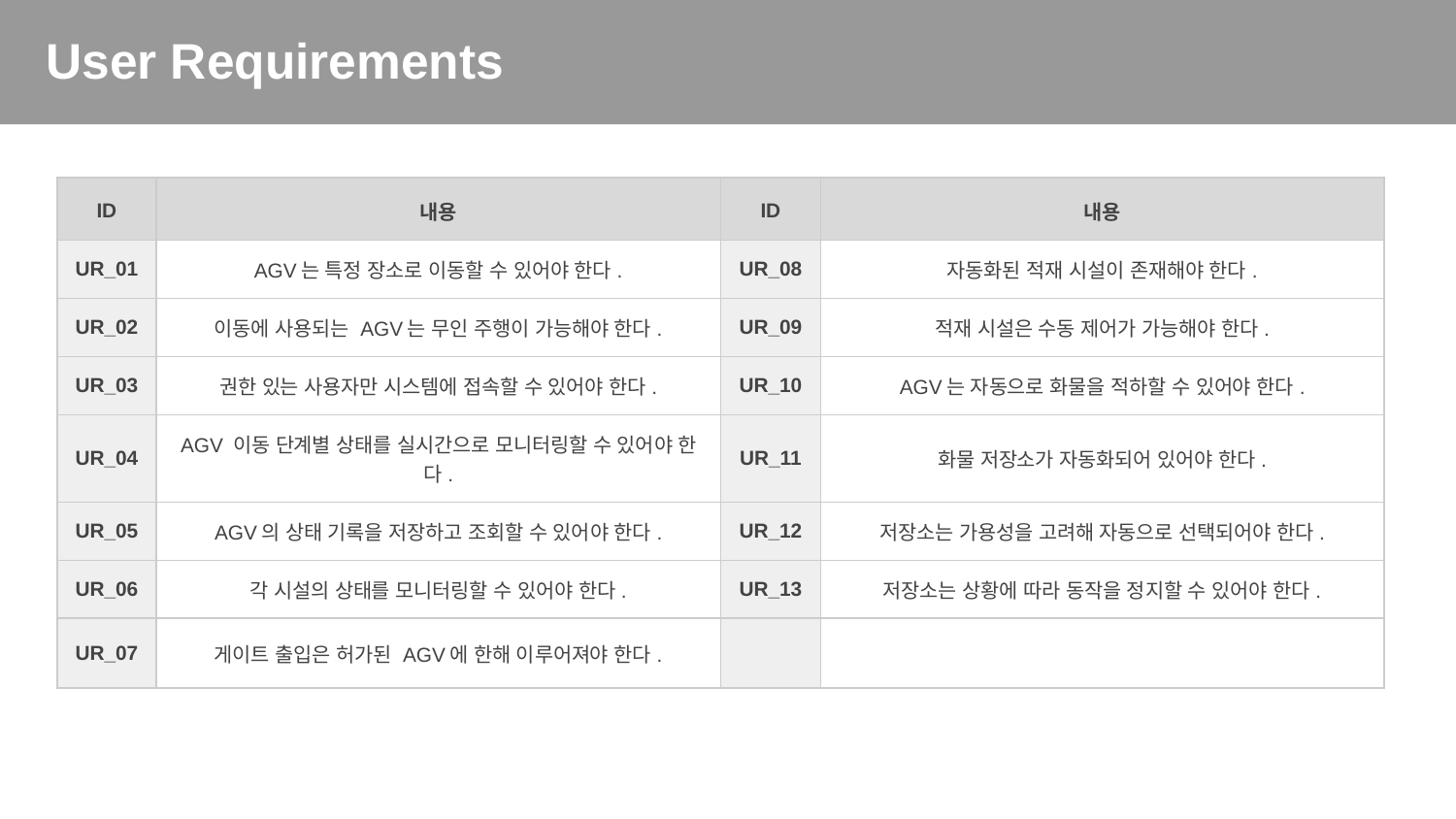

# User Requirements
| ID | 내용 | ID | 내용 |
| --- | --- | --- | --- |
| UR\_01 | AGV는 특정 장소로 이동할 수 있어야 한다. | UR\_08 | 자동화된 적재 시설이 존재해야 한다. |
| UR\_02 | 이동에 사용되는 AGV는 무인 주행이 가능해야 한다. | UR\_09 | 적재 시설은 수동 제어가 가능해야 한다. |
| UR\_03 | 권한 있는 사용자만 시스템에 접속할 수 있어야 한다. | UR\_10 | AGV는 자동으로 화물을 적하할 수 있어야 한다. |
| UR\_04 | AGV 이동 단계별 상태를 실시간으로 모니터링할 수 있어야 한다. | UR\_11 | 화물 저장소가 자동화되어 있어야 한다. |
| UR\_05 | AGV의 상태 기록을 저장하고 조회할 수 있어야 한다. | UR\_12 | 저장소는 가용성을 고려해 자동으로 선택되어야 한다. |
| UR\_06 | 각 시설의 상태를 모니터링할 수 있어야 한다. | UR\_13 | 저장소는 상황에 따라 동작을 정지할 수 있어야 한다. |
| UR\_07 | 게이트 출입은 허가된 AGV에 한해 이루어져야 한다. |  |  |